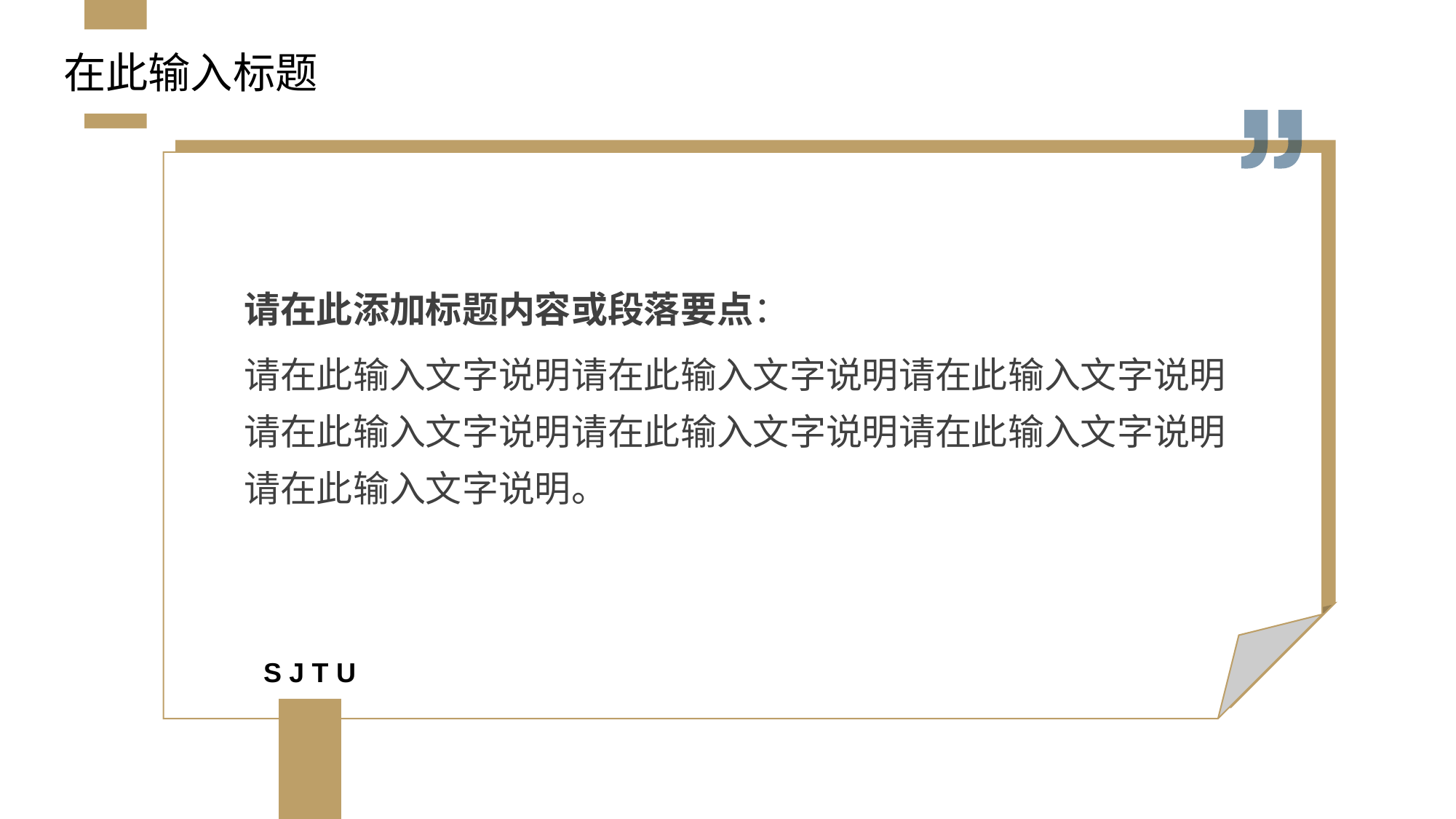

在此输入标题
请在此添加标题内容或段落要点：
请在此输入文字说明请在此输入文字说明请在此输入文字说明请在此输入文字说明请在此输入文字说明请在此输入文字说明请在此输入文字说明。